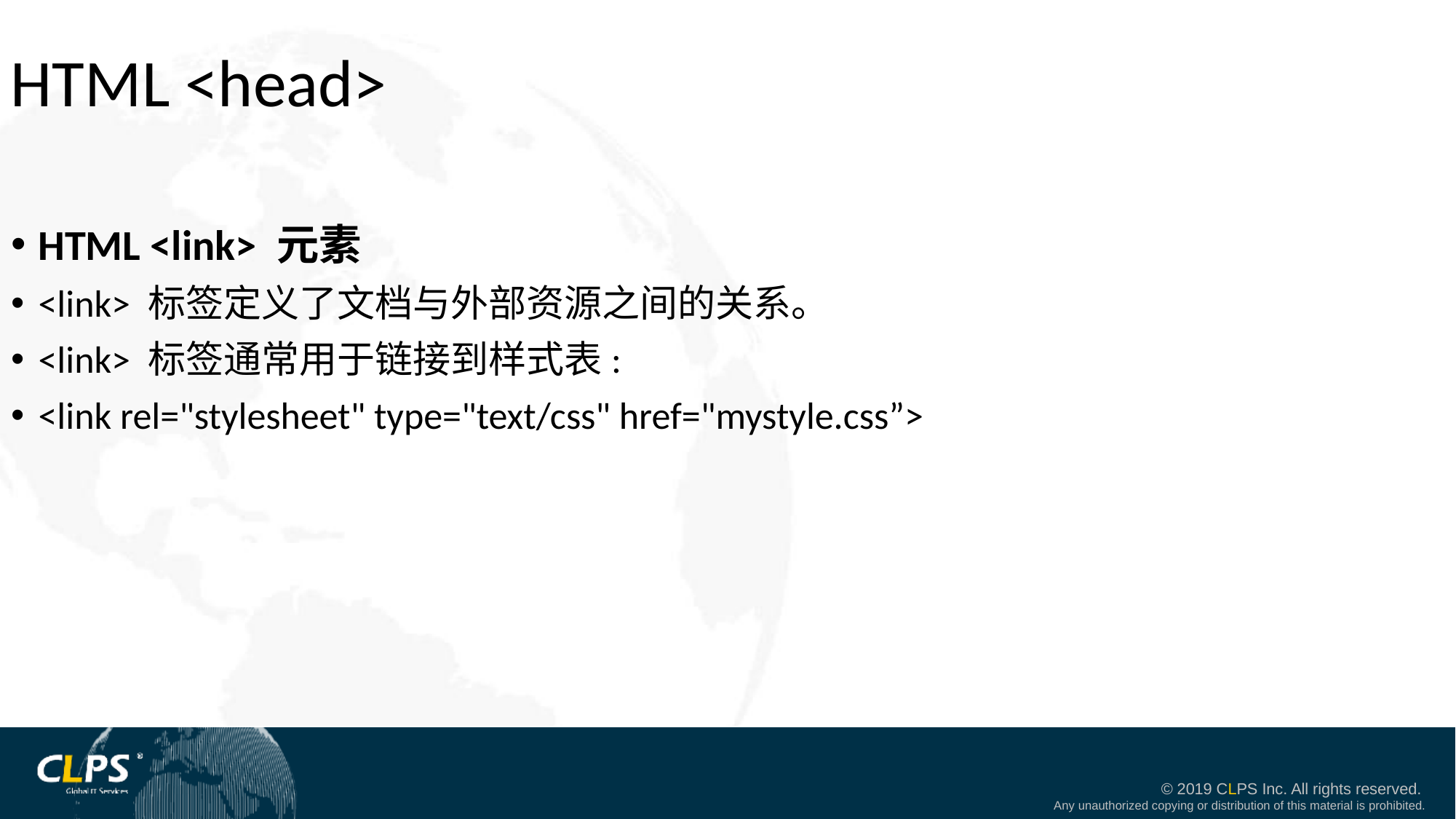

HTML <head>
HTML <link> 元素
<link> 标签定义了文档与外部资源之间的关系。
<link> 标签通常用于链接到样式表:
<link rel="stylesheet" type="text/css" href="mystyle.css”>